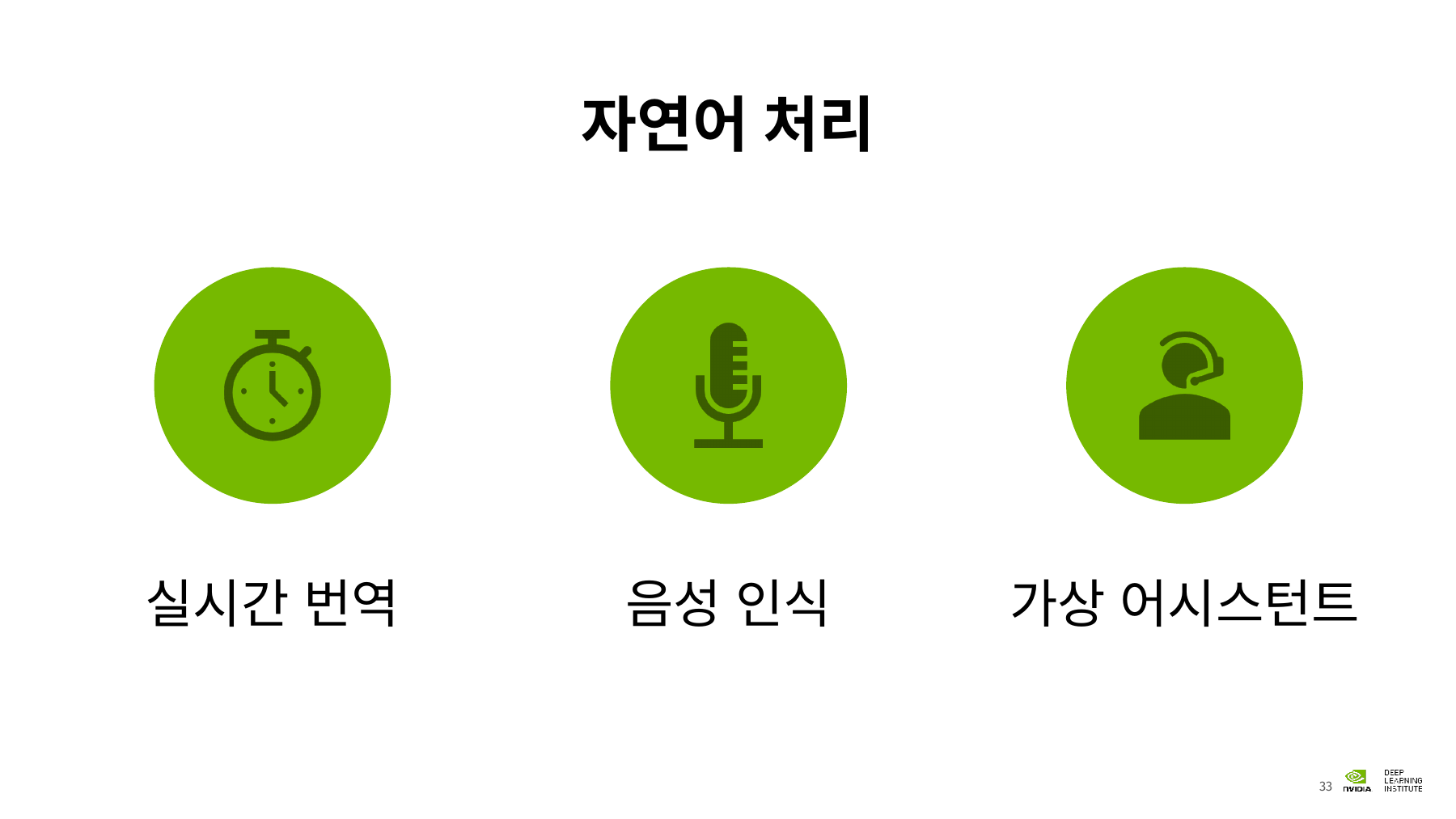

# 자연어 처리

실시간 번역

음성 인식

가상 어시스턴트